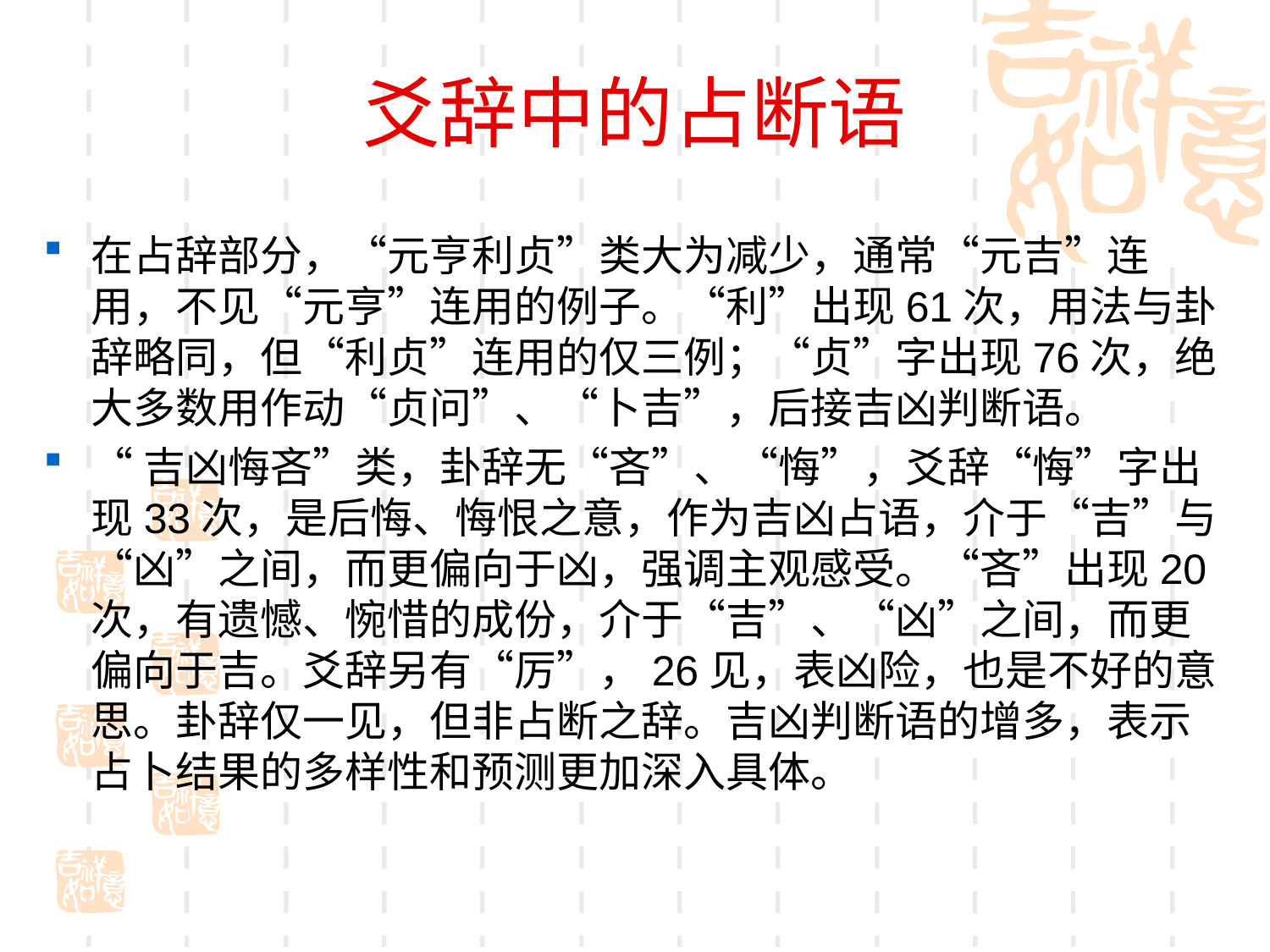

# 爻辞中的占断语
在占辞部分，“元亨利贞”类大为减少，通常“元吉”连用，不见“元亨”连用的例子。“利”出现61次，用法与卦辞略同，但“利贞”连用的仅三例；“贞”字出现76次，绝大多数用作动“贞问”、“卜吉”，后接吉凶判断语。
“吉凶悔吝”类，卦辞无“吝”、“悔”，爻辞“悔”字出现33次，是后悔、悔恨之意，作为吉凶占语，介于“吉”与“凶”之间，而更偏向于凶，强调主观感受。“吝”出现20次，有遗憾、惋惜的成份，介于“吉”、“凶”之间，而更偏向于吉。爻辞另有“厉”，26见，表凶险，也是不好的意思。卦辞仅一见，但非占断之辞。吉凶判断语的增多，表示占卜结果的多样性和预测更加深入具体。